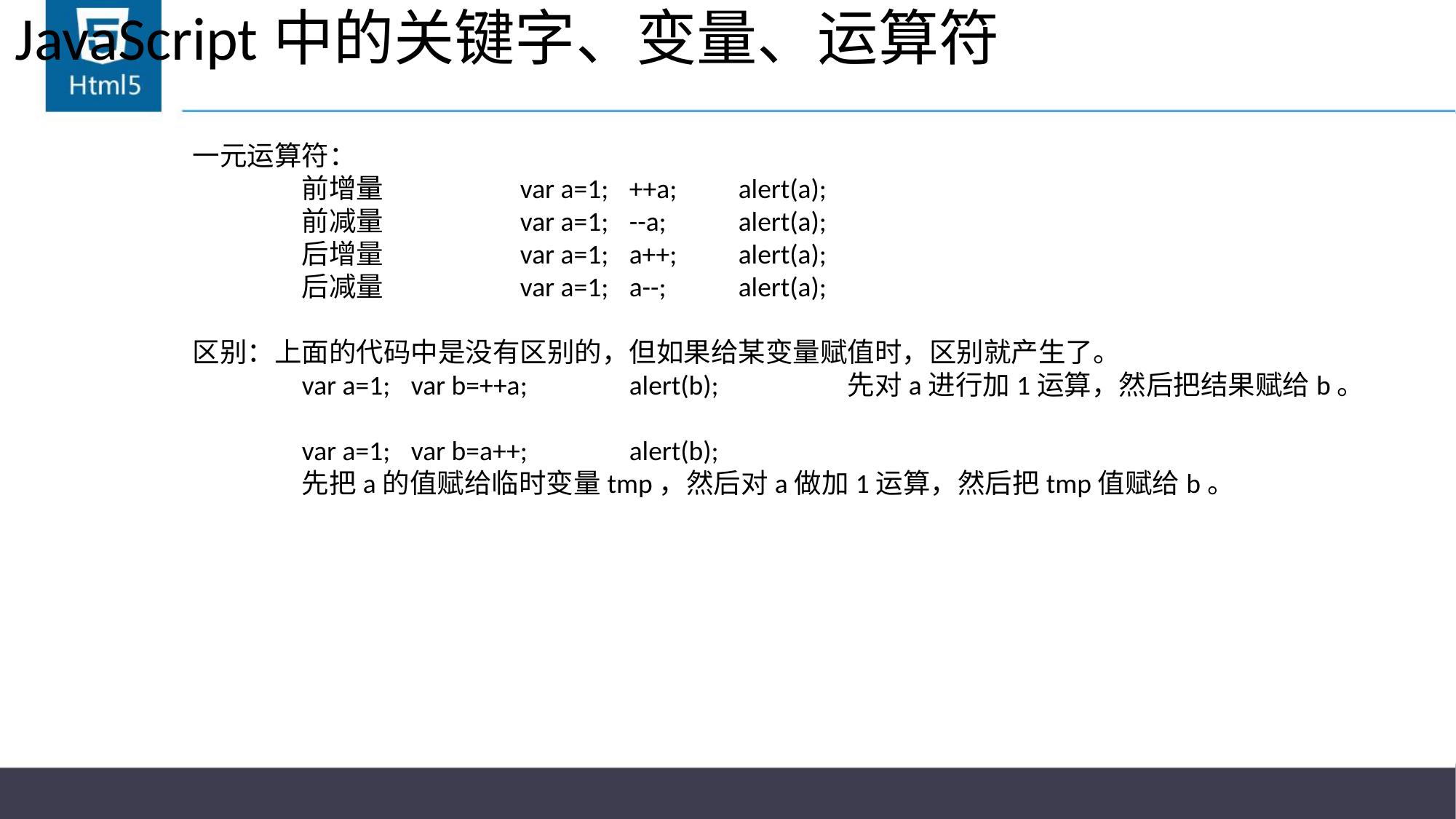

# JavaScript中的关键字、变量、运算符
一元运算符：
	前增量		var a=1;	++a;	alert(a);
	前减量		var a=1;	--a;	alert(a);
	后增量		var a=1;	a++;	alert(a);
	后减量		var a=1;	a--;	alert(a);

区别：上面的代码中是没有区别的，但如果给某变量赋值时，区别就产生了。
	var a=1;	var b=++a;	alert(b);		先对a进行加1运算，然后把结果赋给b。

	var a=1;	var b=a++;	alert(b);
	先把a的值赋给临时变量tmp，然后对a做加1运算，然后把tmp值赋给b。